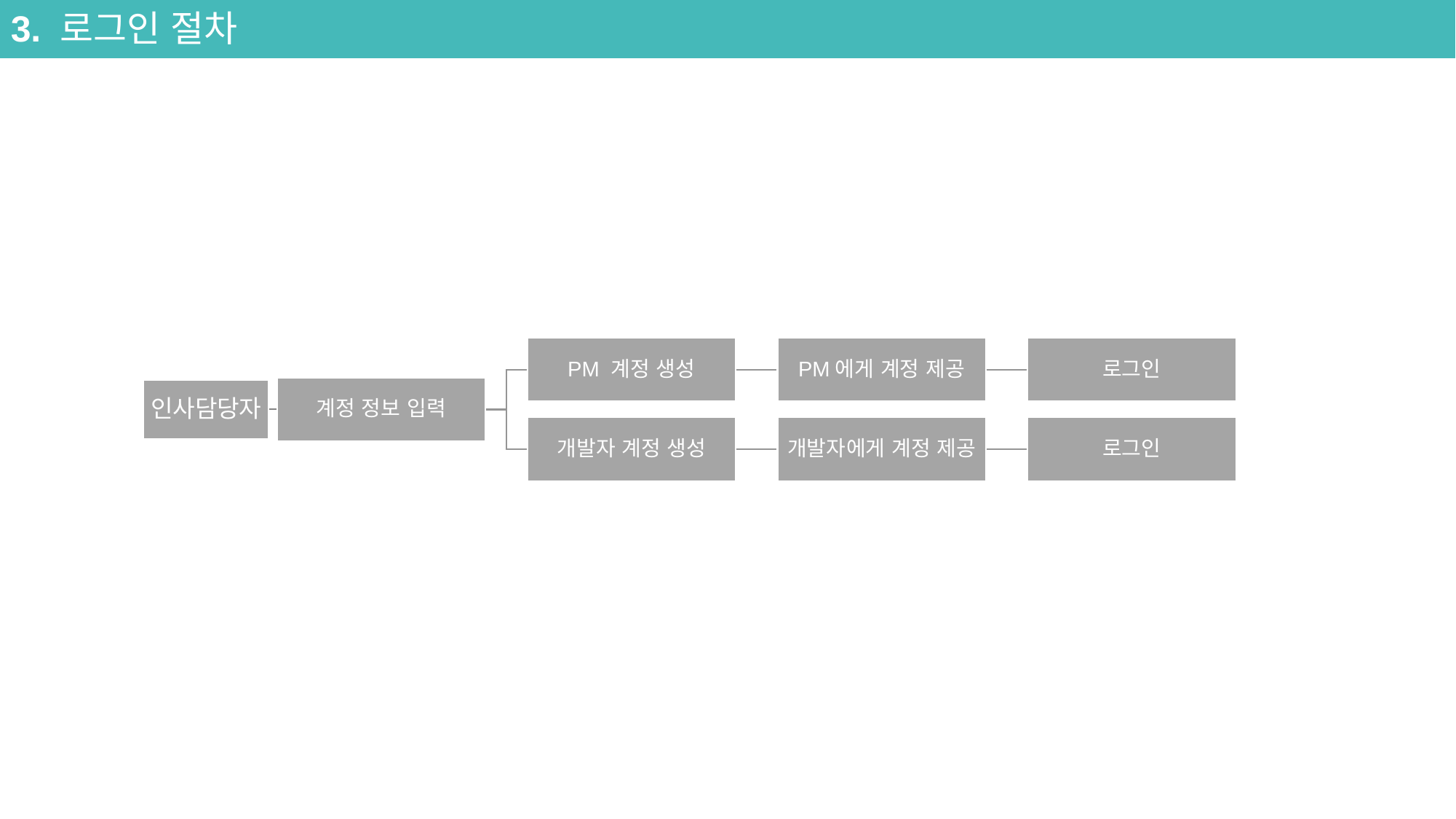

3. 로그인 절차

인사담당자
계정 정보 입력
PM 계정 생성
PM에게 계정 제공
로그인
개발자 계정 생성
개발자에게 계정 제공
로그인